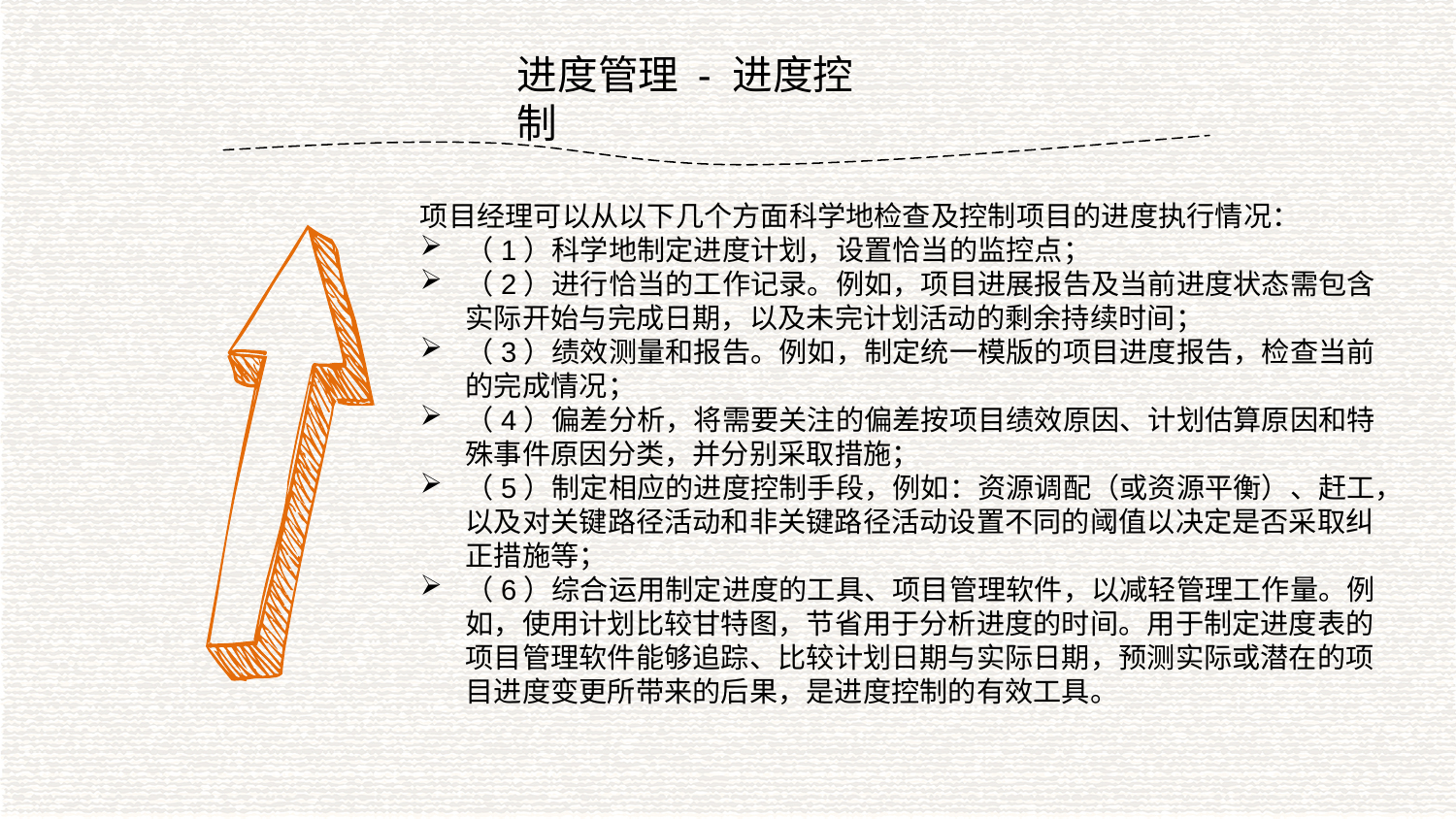

进度管理 - 进度控制

项目经理可以从以下几个方面科学地检查及控制项目的进度执行情况：
（1）科学地制定进度计划，设置恰当的监控点；
（2）进行恰当的工作记录。例如，项目进展报告及当前进度状态需包含实际开始与完成日期，以及未完计划活动的剩余持续时间；
（3）绩效测量和报告。例如，制定统一模版的项目进度报告，检查当前的完成情况；
（4）偏差分析，将需要关注的偏差按项目绩效原因、计划估算原因和特殊事件原因分类，并分别采取措施；
（5）制定相应的进度控制手段，例如：资源调配（或资源平衡）、赶工，以及对关键路径活动和非关键路径活动设置不同的阈值以决定是否采取纠正措施等；
（6）综合运用制定进度的工具、项目管理软件，以减轻管理工作量。例如，使用计划比较甘特图，节省用于分析进度的时间。用于制定进度表的项目管理软件能够追踪、比较计划日期与实际日期，预测实际或潜在的项目进度变更所带来的后果，是进度控制的有效工具。